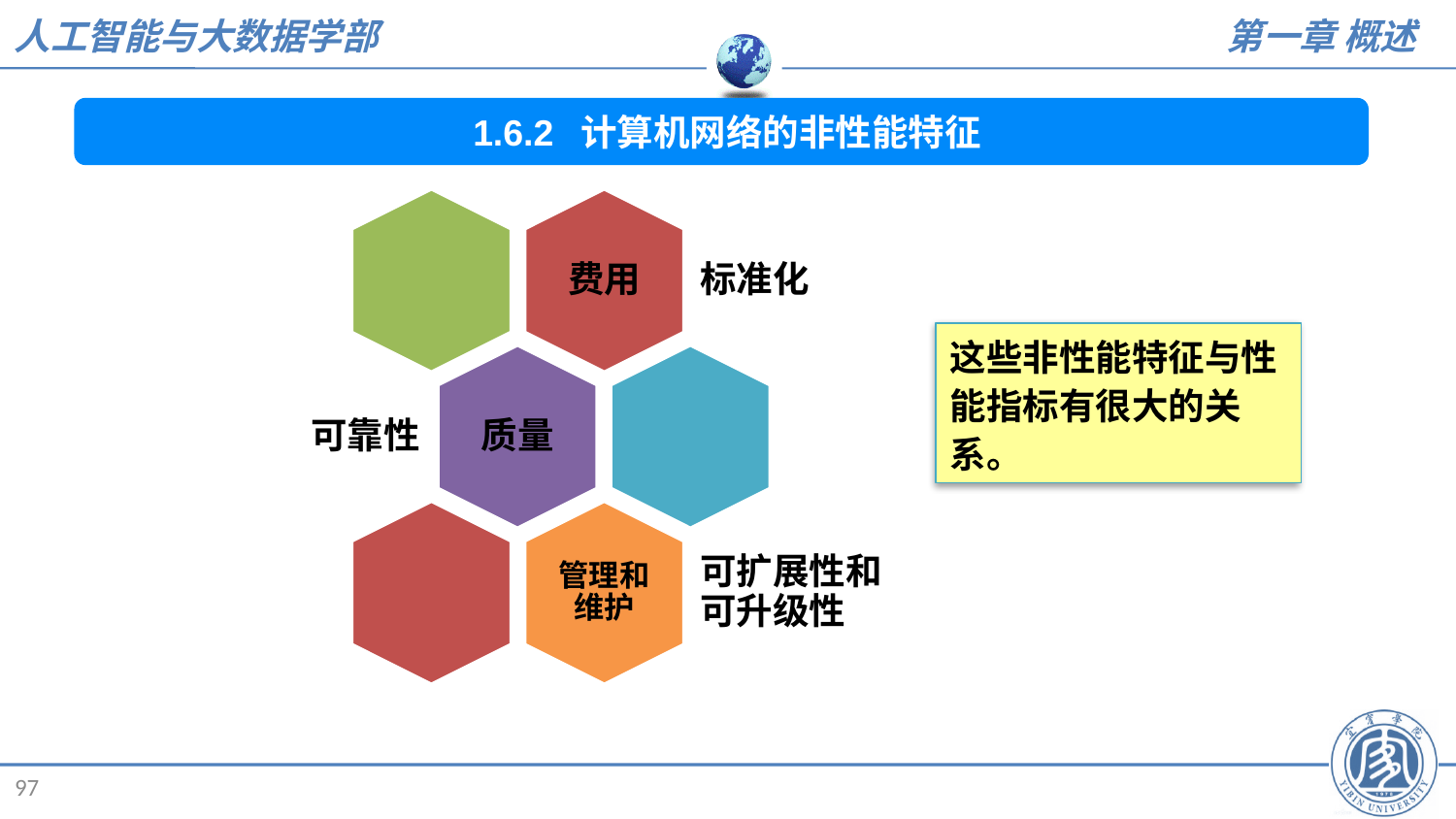

1.6.2  计算机网络的非性能特征
费用
标准化

质量
可靠性

管理和维护
可扩展性和可升级性

这些非性能特征与性能指标有很大的关系。
97